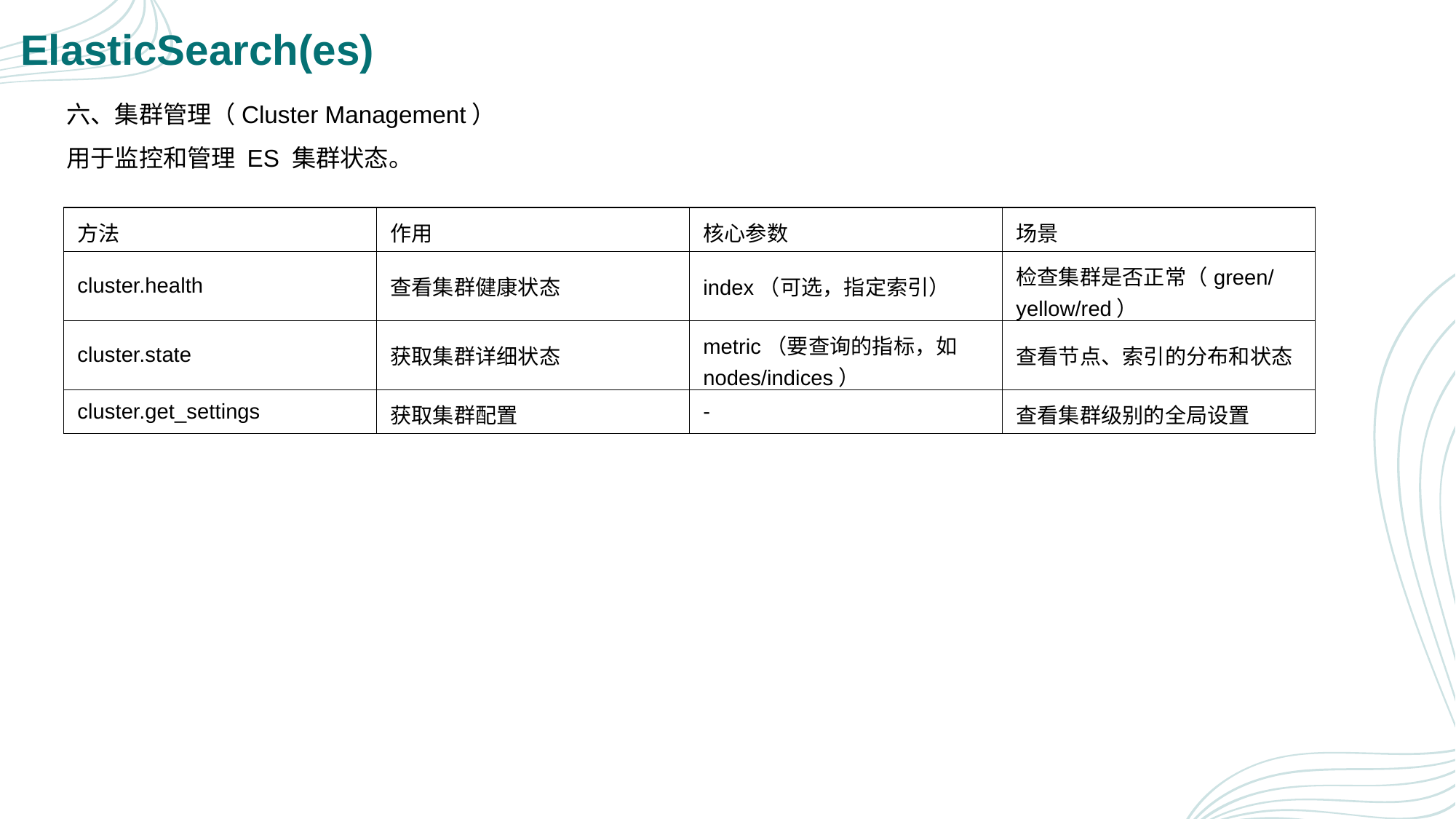

# ElasticSearch(es)
六、集群管理（Cluster Management）
用于监控和管理 ES 集群状态。
| 方法 | 作用 | 核心参数 | 场景 |
| --- | --- | --- | --- |
| cluster.health | 查看集群健康状态 | index（可选，指定索引） | 检查集群是否正常（green/yellow/red） |
| cluster.state | 获取集群详细状态 | metric（要查询的指标，如nodes/indices） | 查看节点、索引的分布和状态 |
| cluster.get\_settings | 获取集群配置 | - | 查看集群级别的全局设置 |